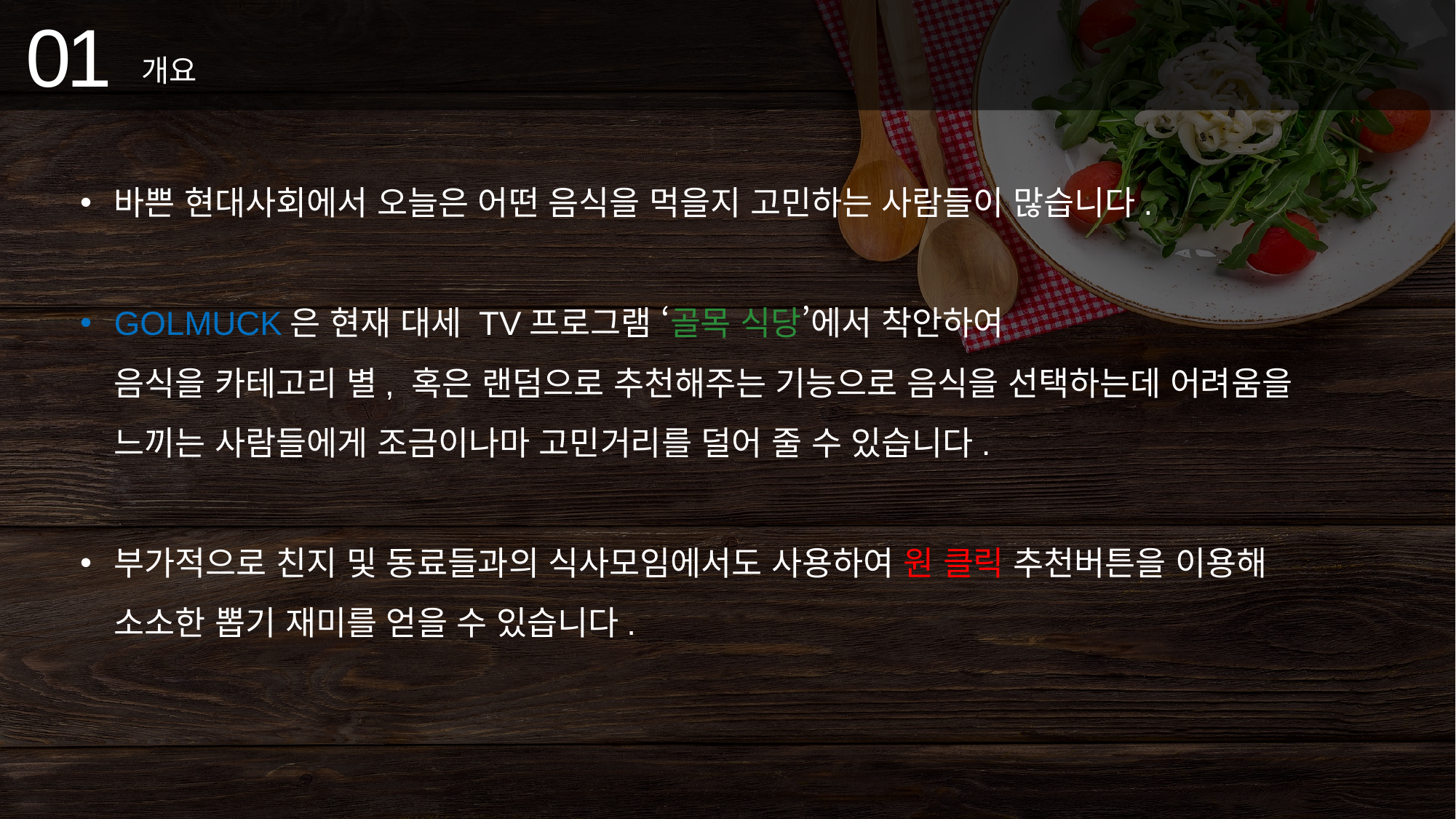

01
개요
바쁜 현대사회에서 오늘은 어떤 음식을 먹을지 고민하는 사람들이 많습니다.

GOLMUCK은 현재 대세 TV프로그램 ‘골목 식당’에서 착안하여
음식을 카테고리 별, 혹은 랜덤으로 추천해주는 기능으로 음식을 선택하는데 어려움을 느끼는 사람들에게 조금이나마 고민거리를 덜어 줄 수 있습니다.

부가적으로 친지 및 동료들과의 식사모임에서도 사용하여 원 클릭 추천버튼을 이용해 소소한 뽑기 재미를 얻을 수 있습니다.